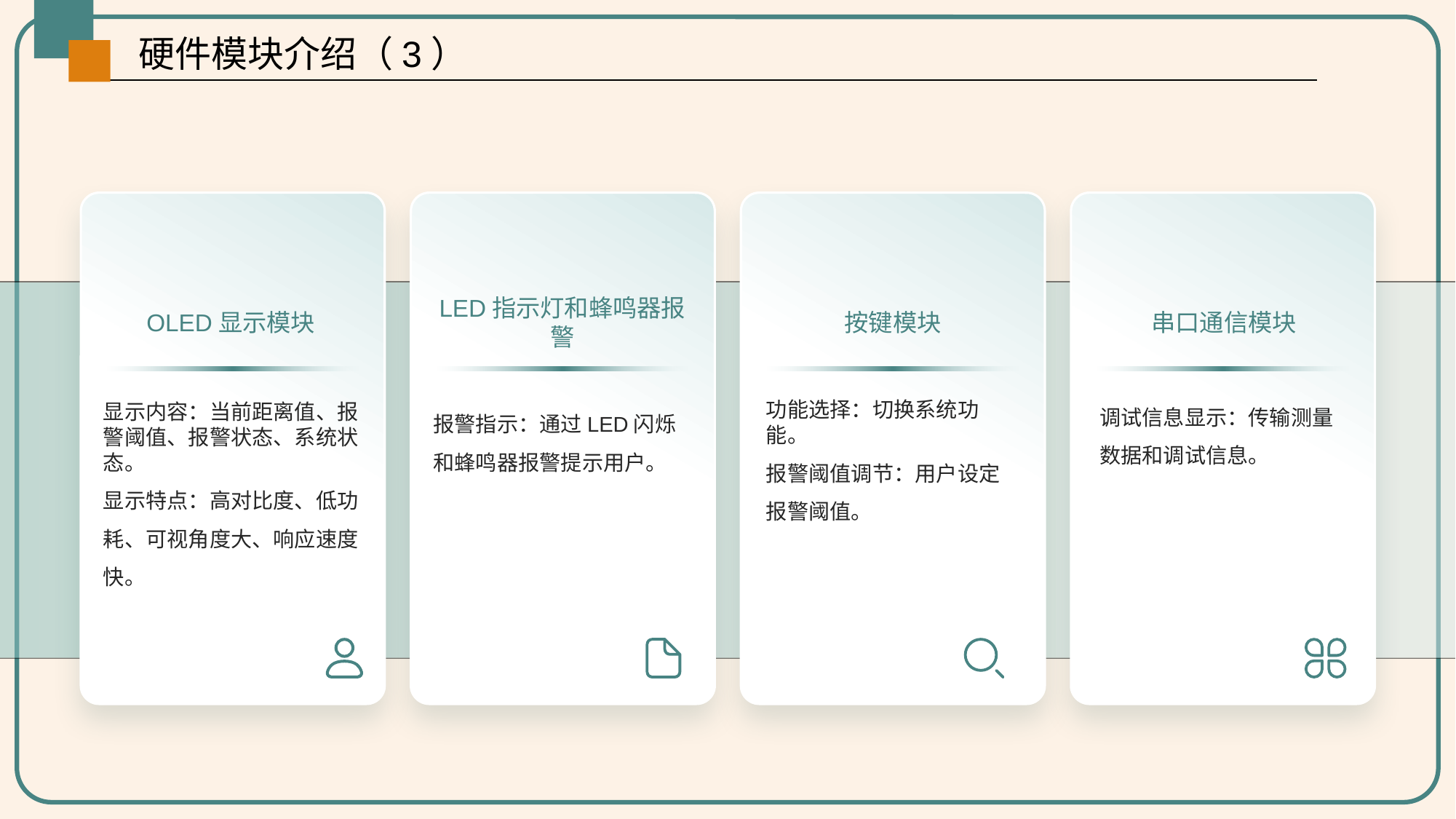

硬件模块介绍（3）

OLED显示模块
LED指示灯和蜂鸣器报警
按键模块
串口通信模块

调试信息显示：传输测量数据和调试信息。
功能选择：切换系统功能。
报警阈值调节：用户设定报警阈值。
显示内容：当前距离值、报警阈值、报警状态、系统状态。
显示特点：高对比度、低功耗、可视角度大、响应速度快。
报警指示：通过LED闪烁和蜂鸣器报警提示用户。